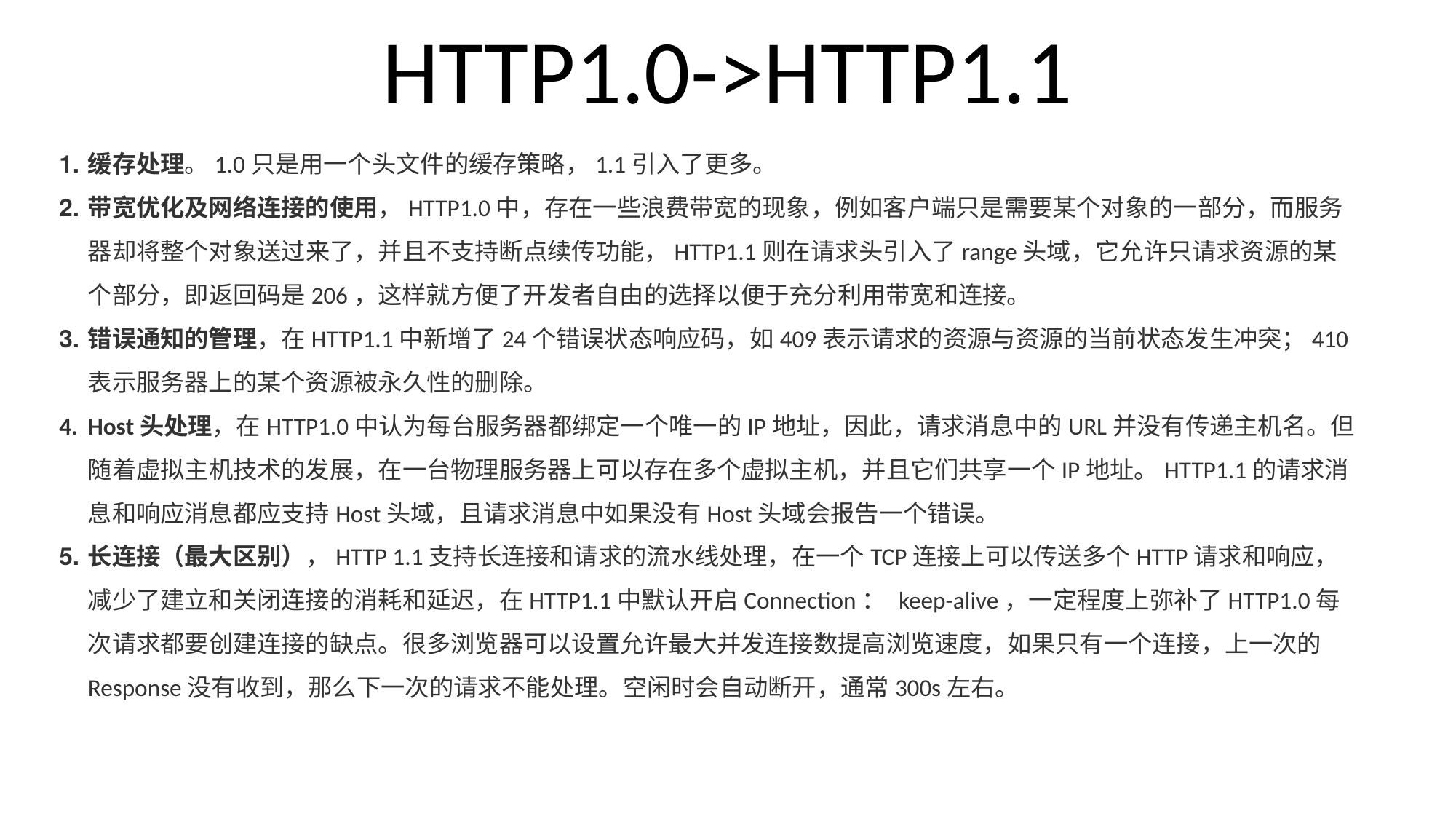

# HTTP1.0->HTTP1.1
缓存处理。1.0只是用一个头文件的缓存策略，1.1引入了更多。
带宽优化及网络连接的使用，HTTP1.0中，存在一些浪费带宽的现象，例如客户端只是需要某个对象的一部分，而服务器却将整个对象送过来了，并且不支持断点续传功能，HTTP1.1则在请求头引入了range头域，它允许只请求资源的某个部分，即返回码是206，这样就方便了开发者自由的选择以便于充分利用带宽和连接。
错误通知的管理，在HTTP1.1中新增了24个错误状态响应码，如409表示请求的资源与资源的当前状态发生冲突；410表示服务器上的某个资源被永久性的删除。
Host头处理，在HTTP1.0中认为每台服务器都绑定一个唯一的IP地址，因此，请求消息中的URL并没有传递主机名。但随着虚拟主机技术的发展，在一台物理服务器上可以存在多个虚拟主机，并且它们共享一个IP地址。HTTP1.1的请求消息和响应消息都应支持Host头域，且请求消息中如果没有Host头域会报告一个错误。
长连接（最大区别），HTTP 1.1支持长连接和请求的流水线处理，在一个TCP连接上可以传送多个HTTP请求和响应，减少了建立和关闭连接的消耗和延迟，在HTTP1.1中默认开启Connection： keep-alive，一定程度上弥补了HTTP1.0每次请求都要创建连接的缺点。很多浏览器可以设置允许最大并发连接数提高浏览速度，如果只有一个连接，上一次的Response没有收到，那么下一次的请求不能处理。空闲时会自动断开，通常300s左右。